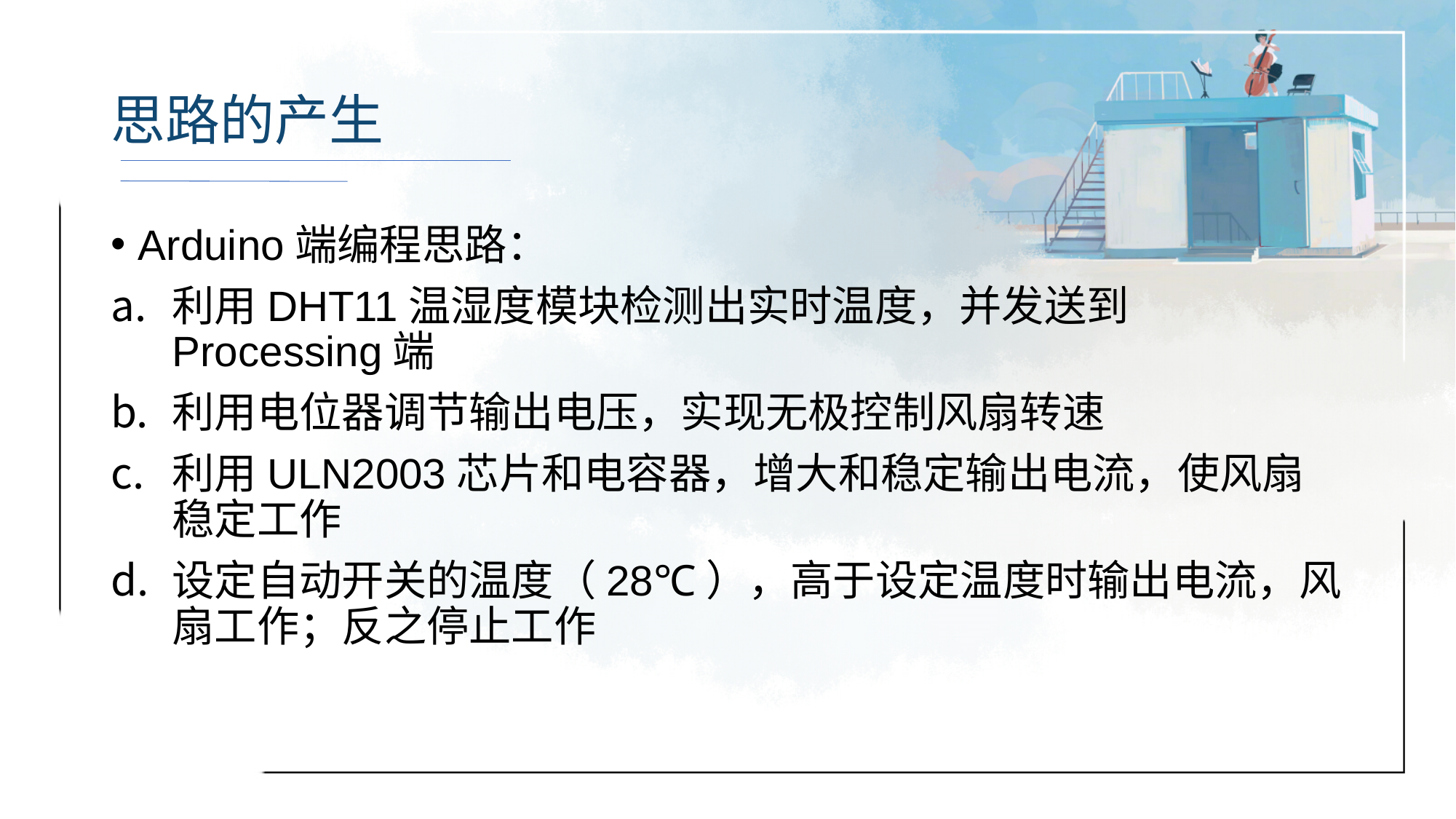

# 思路的产生
Arduino端编程思路：
利用DHT11温湿度模块检测出实时温度，并发送到Processing端
利用电位器调节输出电压，实现无极控制风扇转速
利用ULN2003芯片和电容器，增大和稳定输出电流，使风扇稳定工作
设定自动开关的温度（28℃），高于设定温度时输出电流，风扇工作；反之停止工作